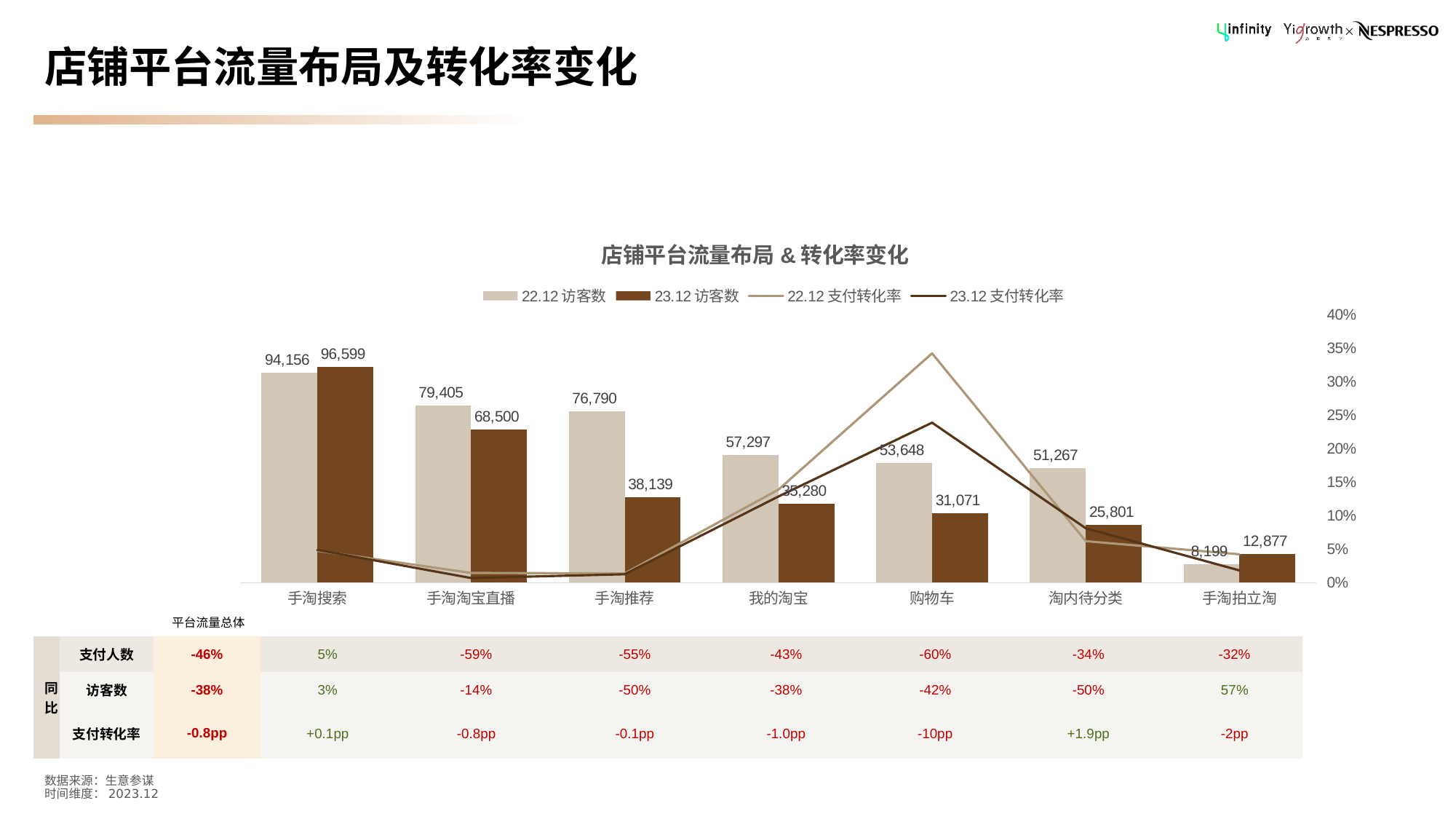

# 店铺平台流量布局及转化率变化

### Chart: 店铺平台流量布局&转化率变化

| Category | 22.12访客数 | 23.12访客数 | 22.12支付转化率 | 23.12支付转化率 |
|---|---|---|---|---|
| 手淘搜索 | 94156.0 | 96599.0 | 0.0476124729172862 | 0.0488928456816323 |
| 手淘淘宝直播 | 79405.0 | 68500.0 | 0.0145582771865751 | 0.00687591240875912 |
| 手淘推荐 | 76790.0 | 38139.0 | 0.013751790597734 | 0.01253310259839 |
| 我的淘宝 | 57297.0 | 35280.0 | 0.138872890378204 | 0.128628117913832 |
| 购物车 | 53648.0 | 31071.0 | 0.34252907843722 | 0.239000997714911 |
| 淘内待分类 | 51267.0 | 25801.0 | 0.0620282052782491 | 0.0812759195380024 |
| 手淘拍立淘 | 8199.0 | 12877.0 | 0.0423222344188315 | 0.0182495922963423 |
平台流量总体
| 同比 | 支付人数 | -46% | 5% | -59% | -55% | -43% | -60% | -34% | -32% |
| --- | --- | --- | --- | --- | --- | --- | --- | --- | --- |
|  | 访客数 | -38% | 3% | -14% | -50% | -38% | -42% | -50% | 57% |
|  | 支付转化率 | -0.8pp | +0.1pp | -0.8pp | -0.1pp | -1.0pp | -10pp | +1.9pp | -2pp |
数据来源：生意参谋
时间维度：2023.12